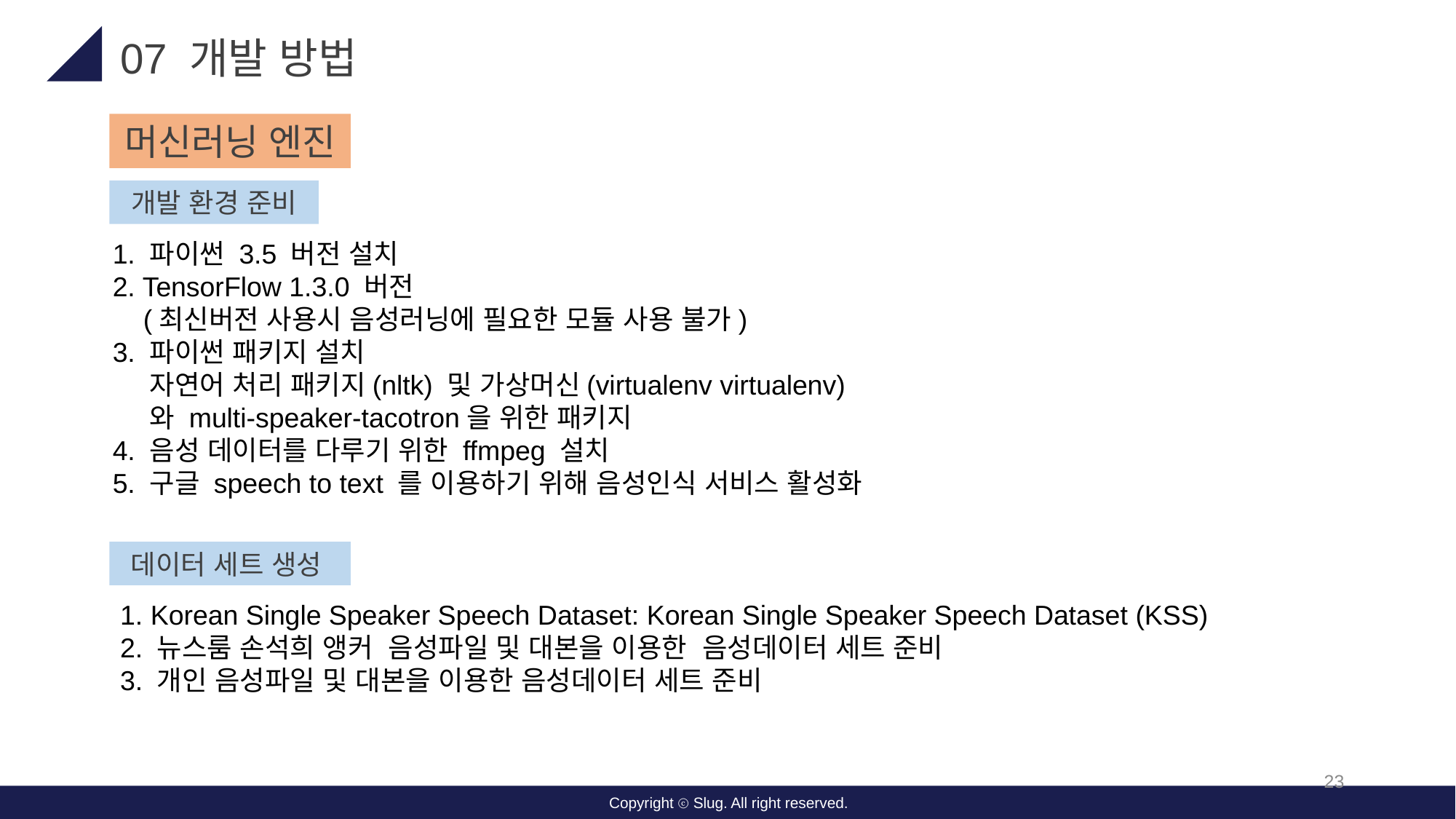

07 개발 방법

머신러닝 엔진
개발 환경 준비
1. 파이썬 3.5 버전 설치
2. TensorFlow 1.3.0 버전
    (최신버전 사용시 음성러닝에 필요한 모듈 사용 불가)
3. 파이썬 패키지 설치
    자연어 처리 패키지(nltk) 및 가상머신(virtualenv virtualenv)
    와 multi-speaker-tacotron을 위한 패키지
4. 음성 데이터를 다루기 위한 ffmpeg 설치
5. 구글 speech to text 를 이용하기 위해 음성인식 서비스 활성화
데이터 세트 생성
1. Korean Single Speaker Speech Dataset: Korean Single Speaker Speech Dataset (KSS)
2. 뉴스룸 손석희 앵커  음성파일 및 대본을 이용한  음성데이터 세트 준비
3. 개인 음성파일 및 대본을 이용한 음성데이터 세트 준비
23

Copyright ⓒ Slug. All right reserved.